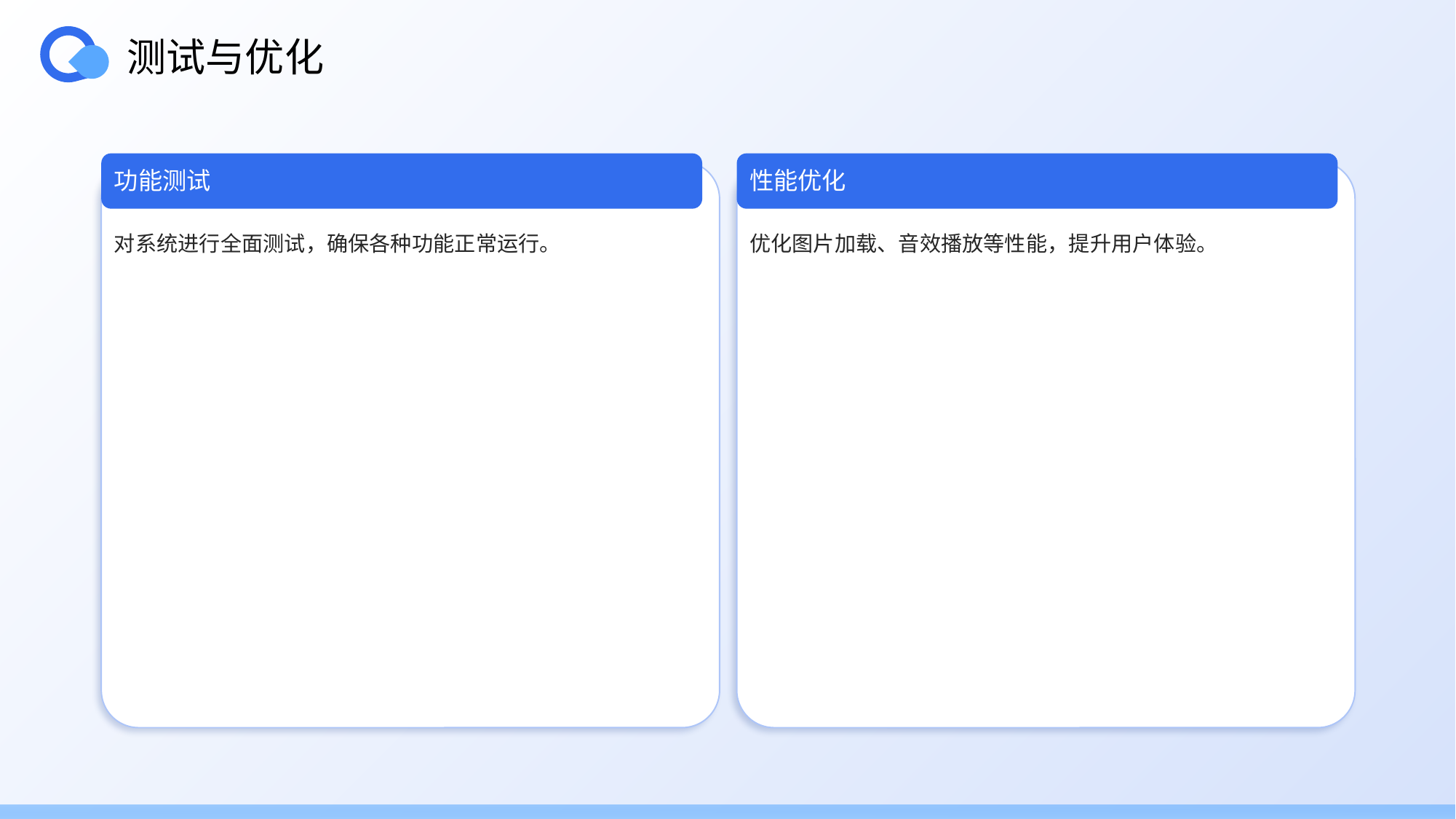

测试与优化

功能测试
性能优化

对系统进行全面测试，确保各种功能正常运行。
优化图片加载、音效播放等性能，提升用户体验。